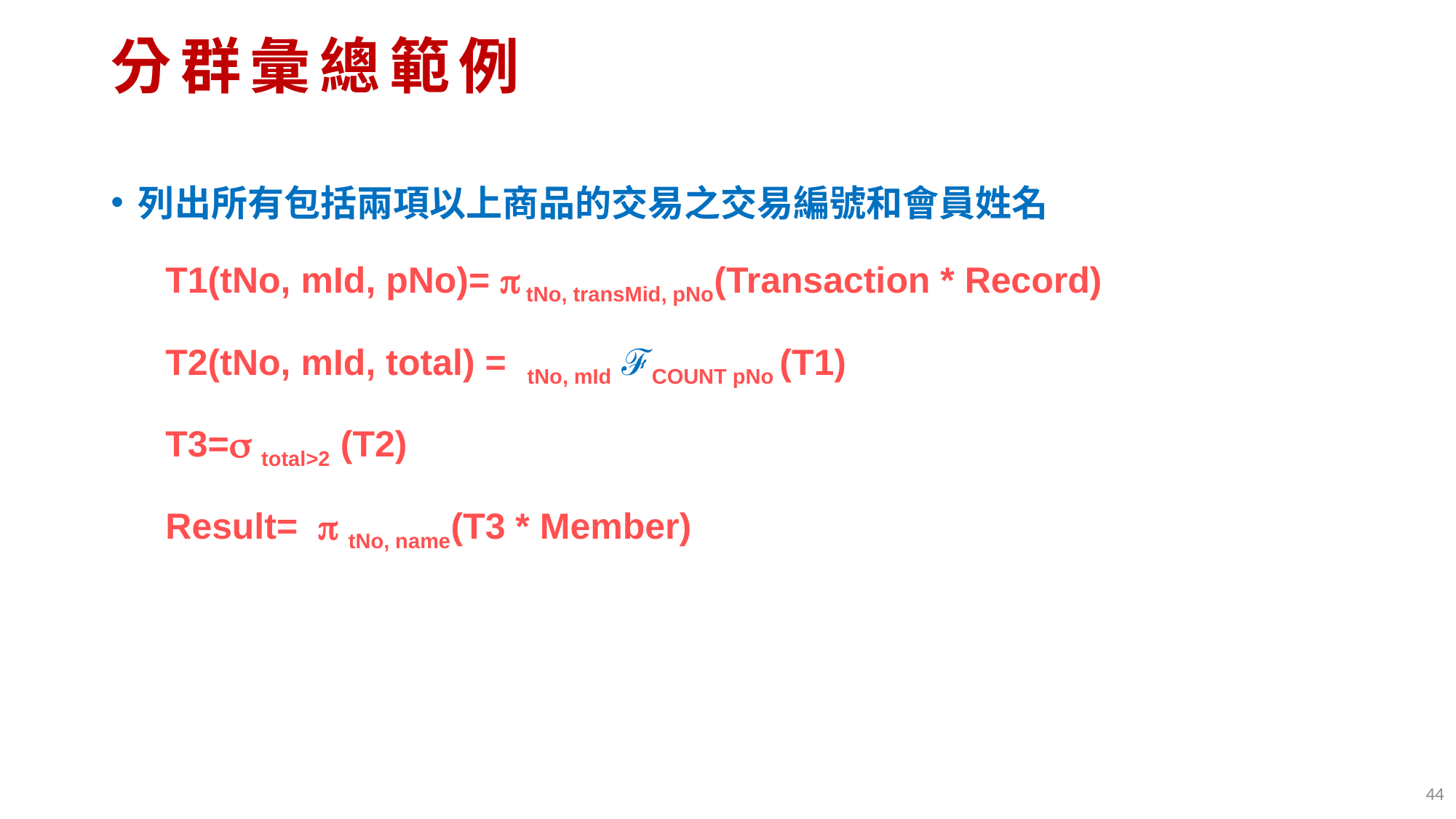

# 分群彙總範例
列出所有包括兩項以上商品的交易之交易編號和會員姓名
T1(tNo, mId, pNo)= π tNo, transMid, pNo(Transaction * Record)
T2(tNo, mId, total) =  tNo, mId ℱCOUNT pNo (T1)
T3=σ total>2 (T2)
Result=  π tNo, name(T3 * Member)

44